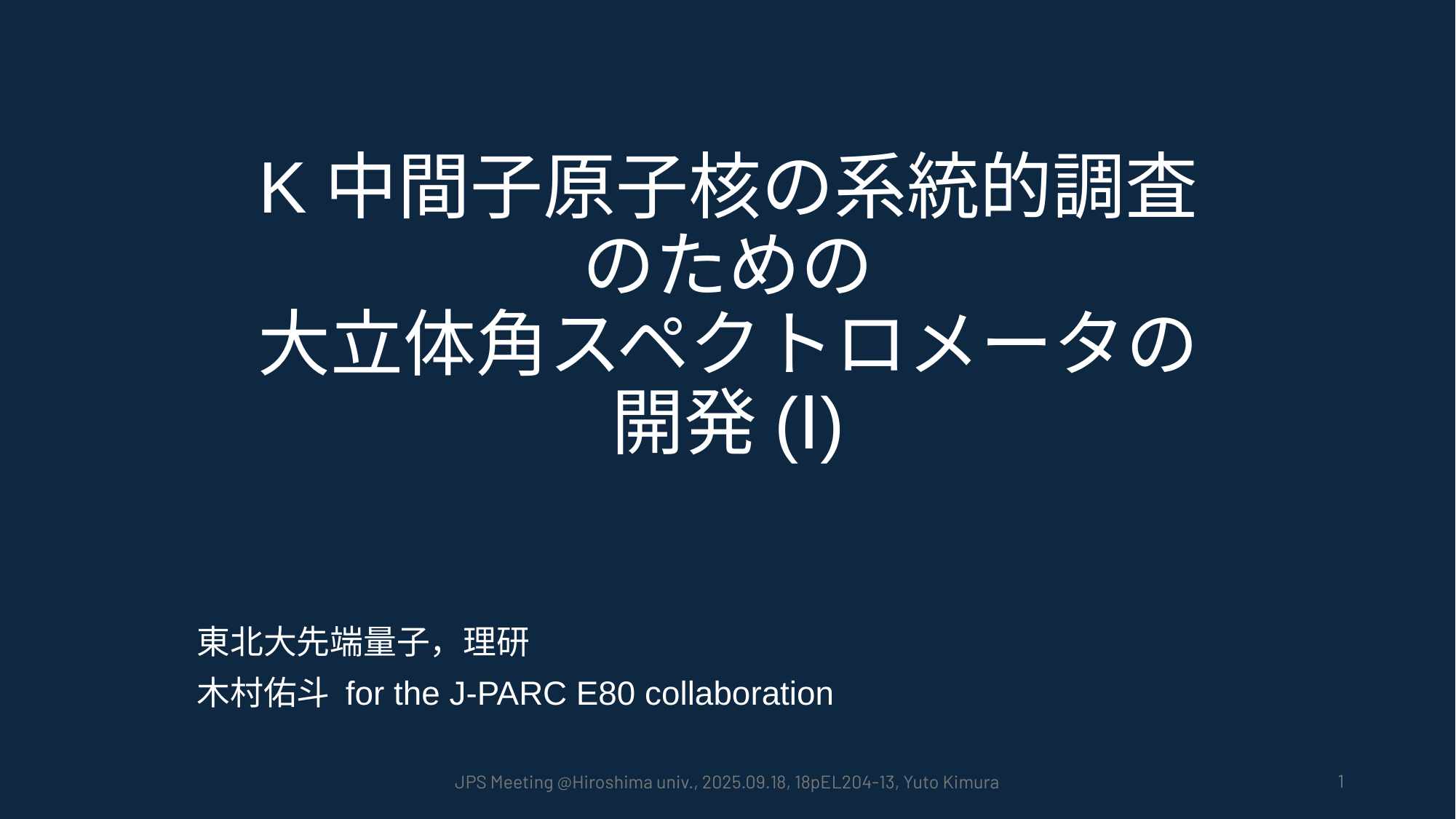

K中間子原子核の系統的調査のための
大立体角スペクトロメータの開発(Ⅰ)
東北大先端量子，理研
木村佑斗 for the J-PARC E80 collaboration
1
JPS Meeting @Hiroshima univ., 2025.09.18, 18pEL204-13, Yuto Kimura